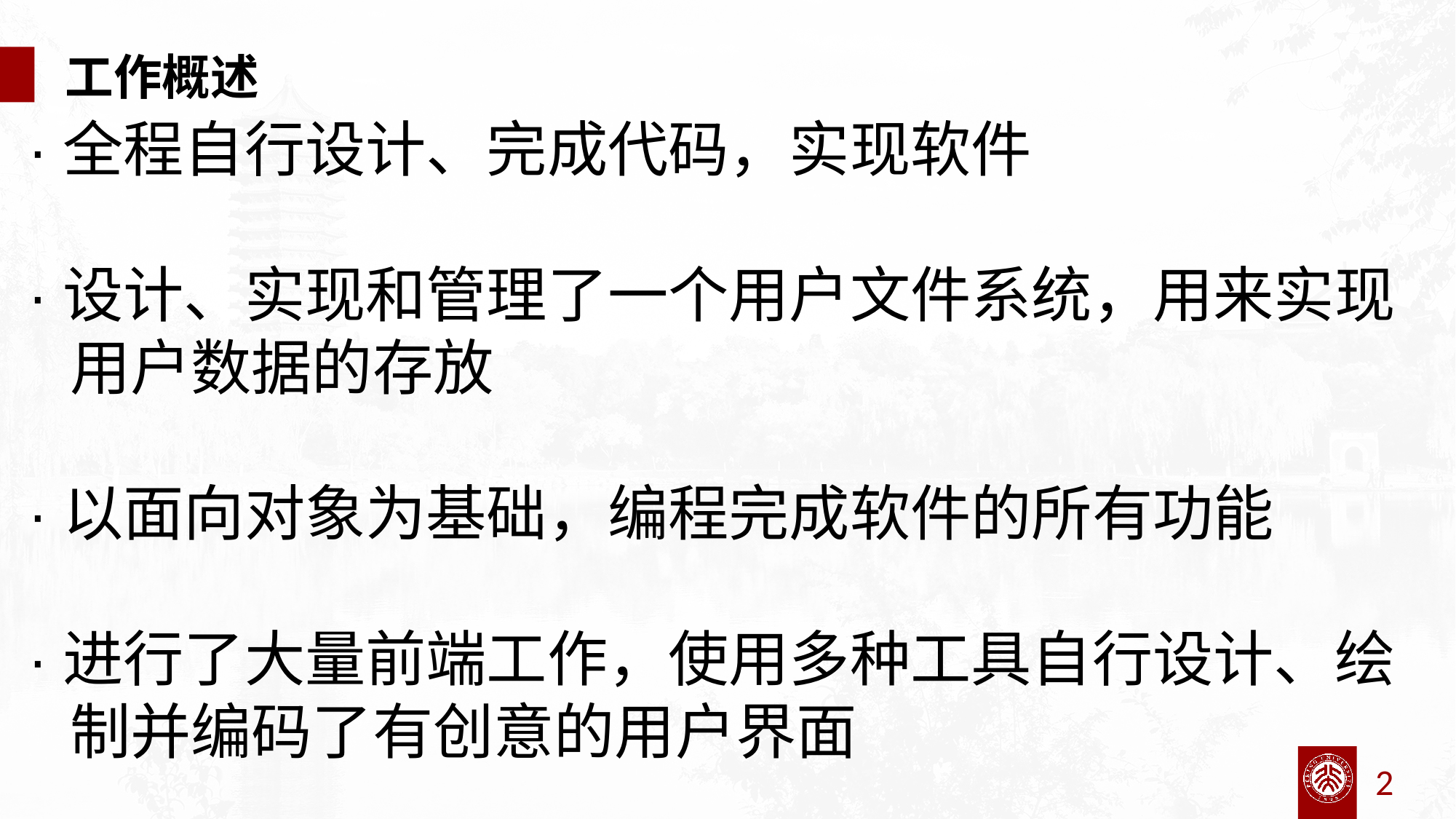

工作概述

·全程自行设计、完成代码，实现软件

·设计、实现和管理了一个用户文件系统，用来实现
  用户数据的存放

·以面向对象为基础，编程完成软件的所有功能

·进行了大量前端工作，使用多种工具自行设计、绘
  制并编码了有创意的用户界面
2